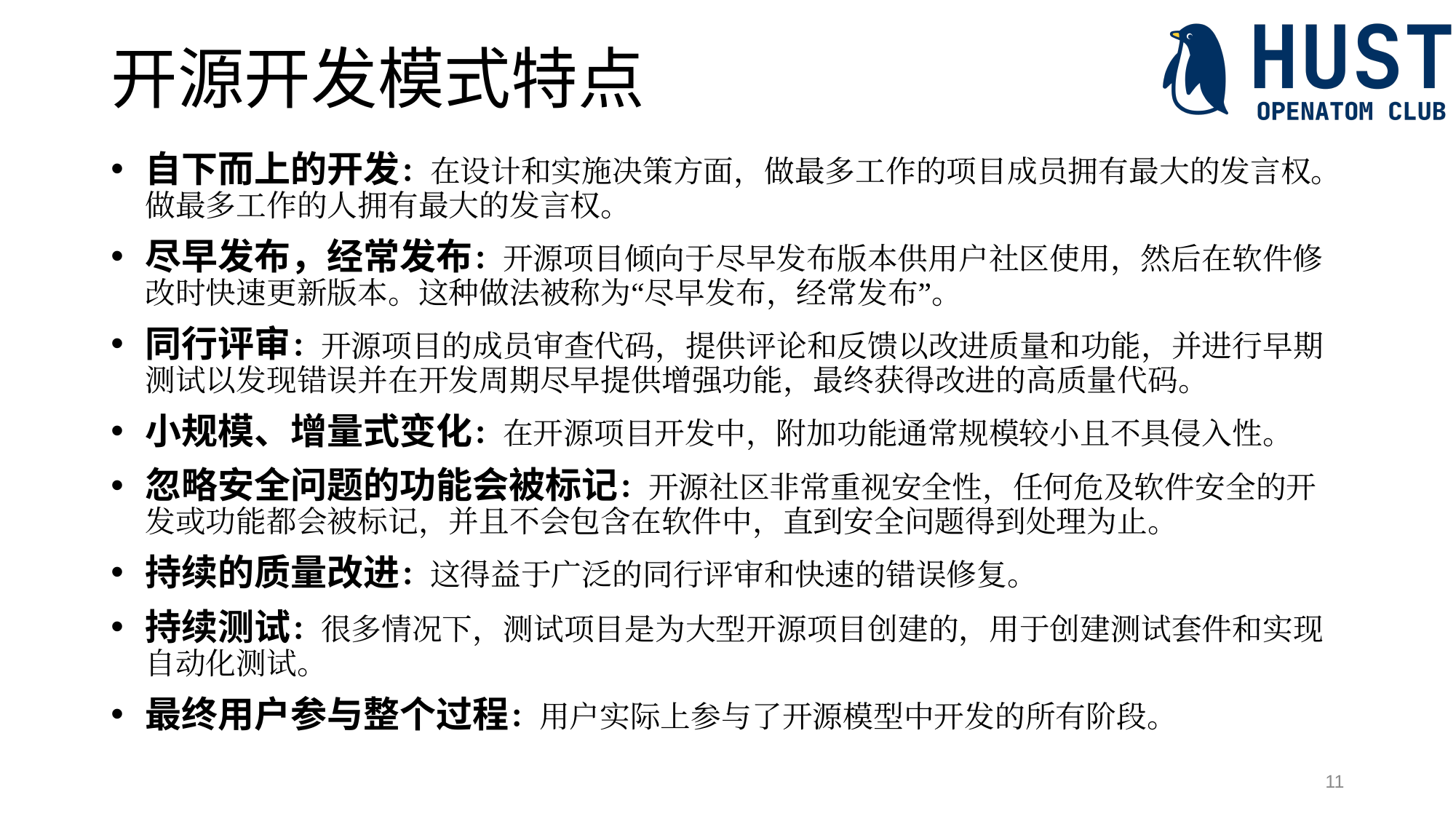

# 开源开发模式特点
自下而上的开发：在设计和实施决策方面，做最多工作的项目成员拥有最大的发言权。做最多工作的人拥有最大的发言权。
尽早发布，经常发布：开源项目倾向于尽早发布版本供用户社区使用，然后在软件修改时快速更新版本。这种做法被称为“尽早发布，经常发布”。
同行评审：开源项目的成员审查代码，提供评论和反馈以改进质量和功能，并进行早期测试以发现错误并在开发周期尽早提供增强功能，最终获得改进的高质量代码。
小规模、增量式变化：在开源项目开发中，附加功能通常规模较小且不具侵入性。
忽略安全问题的功能会被标记：开源社区非常重视安全性，任何危及软件安全的开发或功能都会被标记，并且不会包含在软件中，直到安全问题得到处理为止。
持续的质量改进：这得益于广泛的同行评审和快速的错误修复。
持续测试：很多情况下，测试项目是为大型开源项目创建的，用于创建测试套件和实现自动化测试。
最终用户参与整个过程：用户实际上参与了开源模型中开发的所有阶段。
11